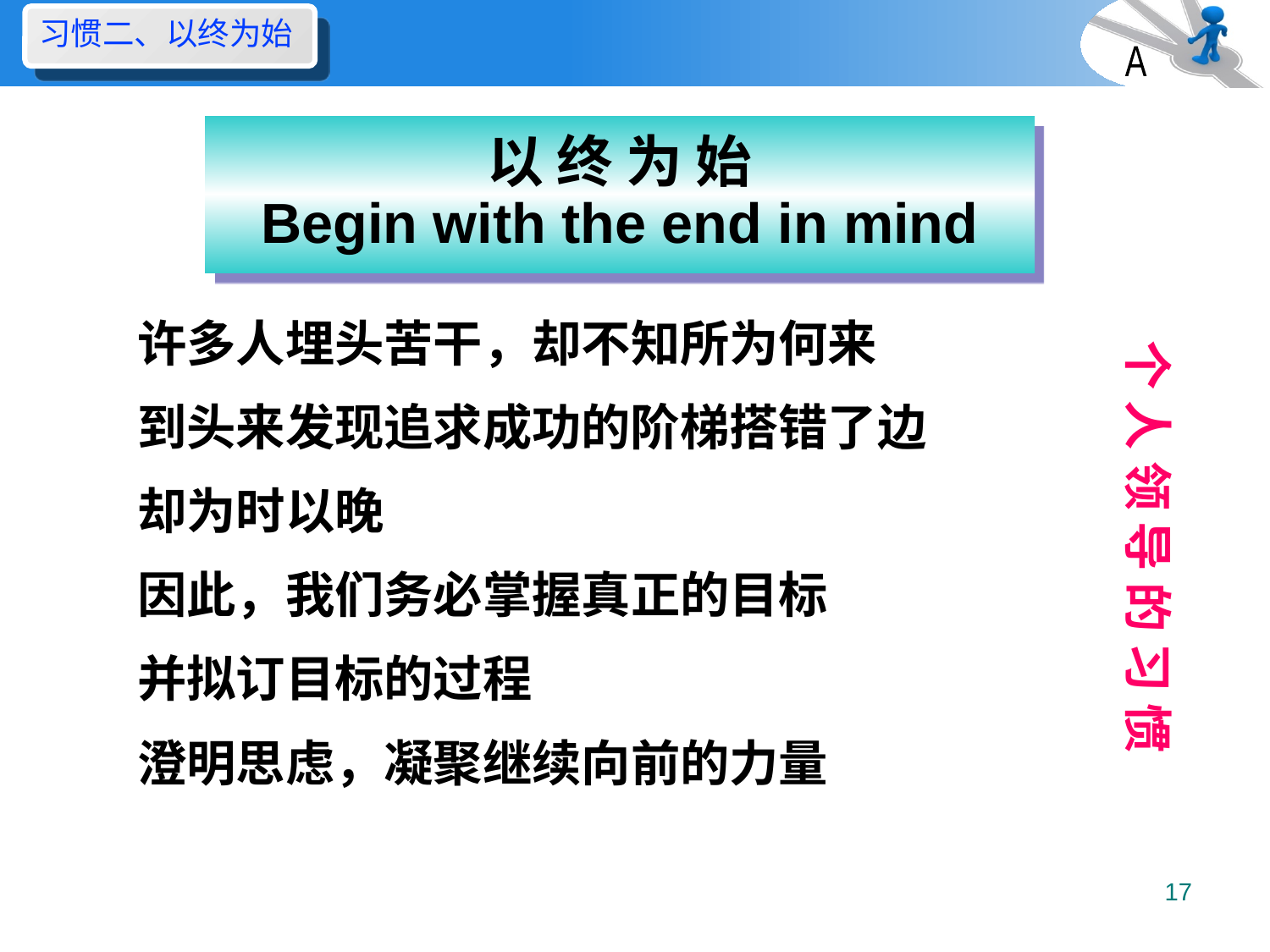

习惯二、以终为始
A
# 以 终 为 始 Begin with the end in mind
许多人埋头苦干，却不知所为何来
到头来发现追求成功的阶梯搭错了边
却为时以晚
因此，我们务必掌握真正的目标
并拟订目标的过程
澄明思虑，凝聚继续向前的力量
个 人 领 导 的 习 惯
17